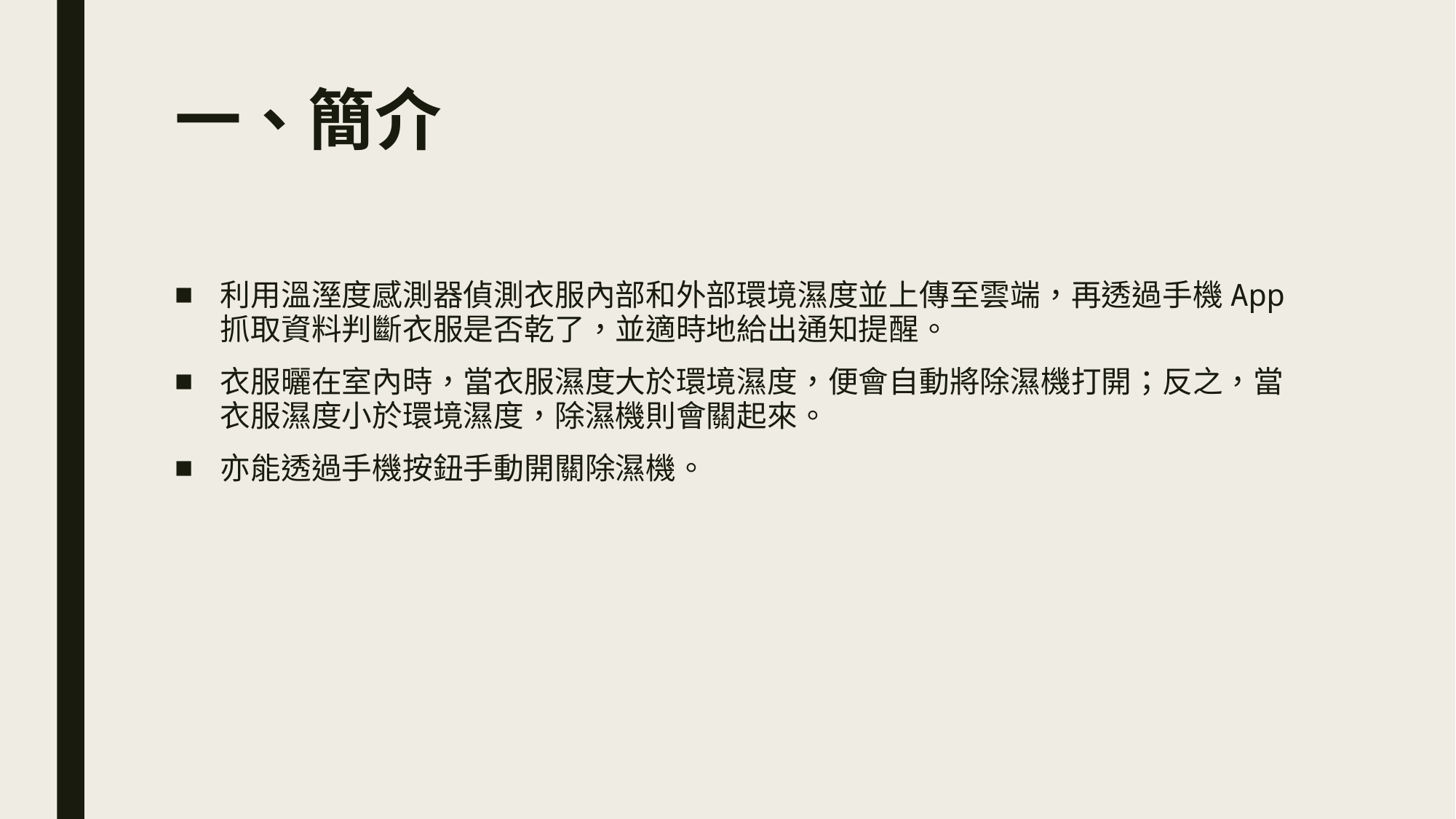

# 一、簡介
利用溫溼度感測器偵測衣服內部和外部環境濕度並上傳至雲端，再透過手機App抓取資料判斷衣服是否乾了，並適時地給出通知提醒。
衣服曬在室內時，當衣服濕度大於環境濕度，便會自動將除濕機打開；反之，當衣服濕度小於環境濕度，除濕機則會關起來。
亦能透過手機按鈕手動開關除濕機。